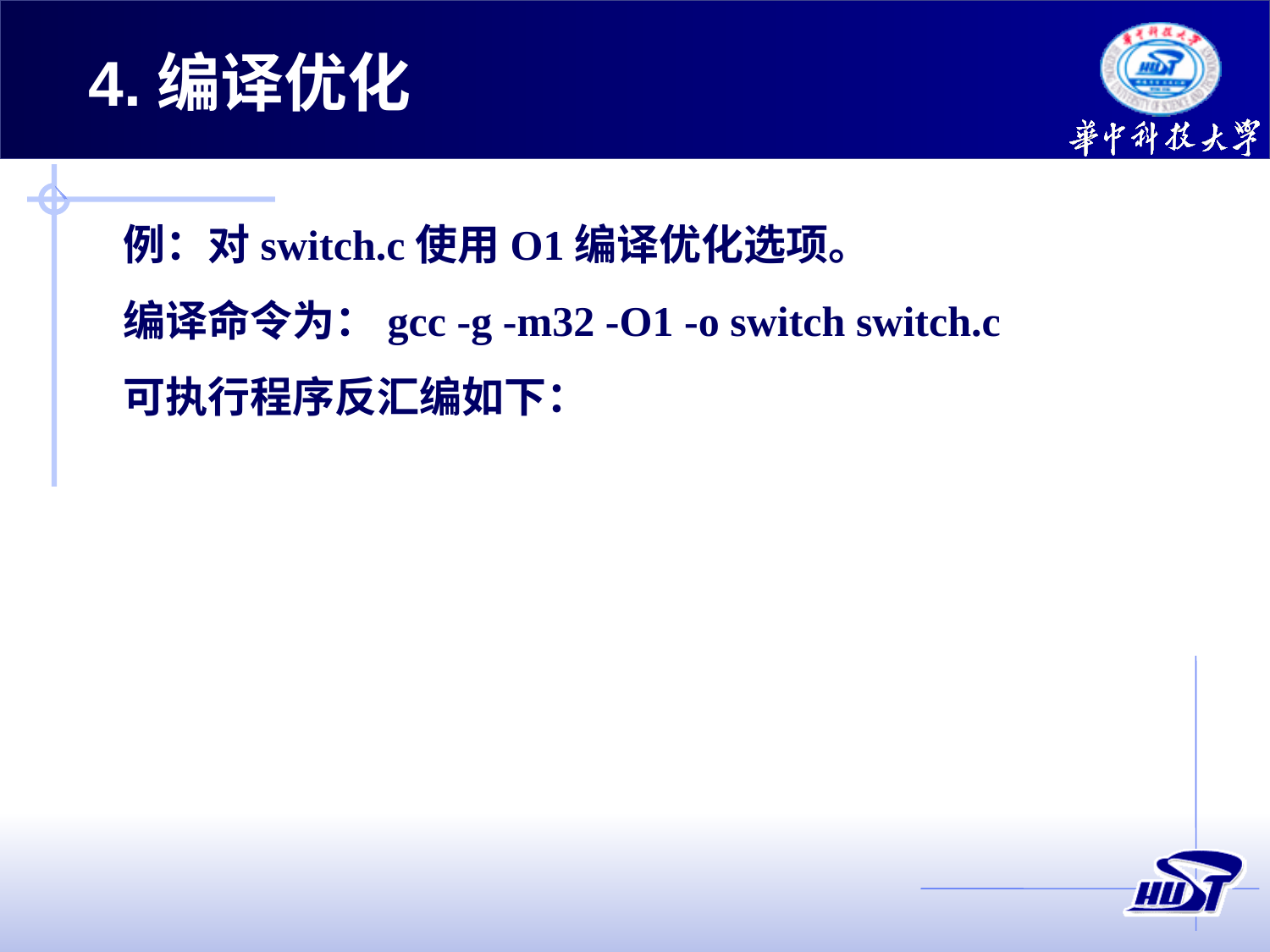

4.编译优化
例：对switch.c使用O1编译优化选项。
编译命令为：gcc -g -m32 -O1 -o switch switch.c
可执行程序反汇编如下：